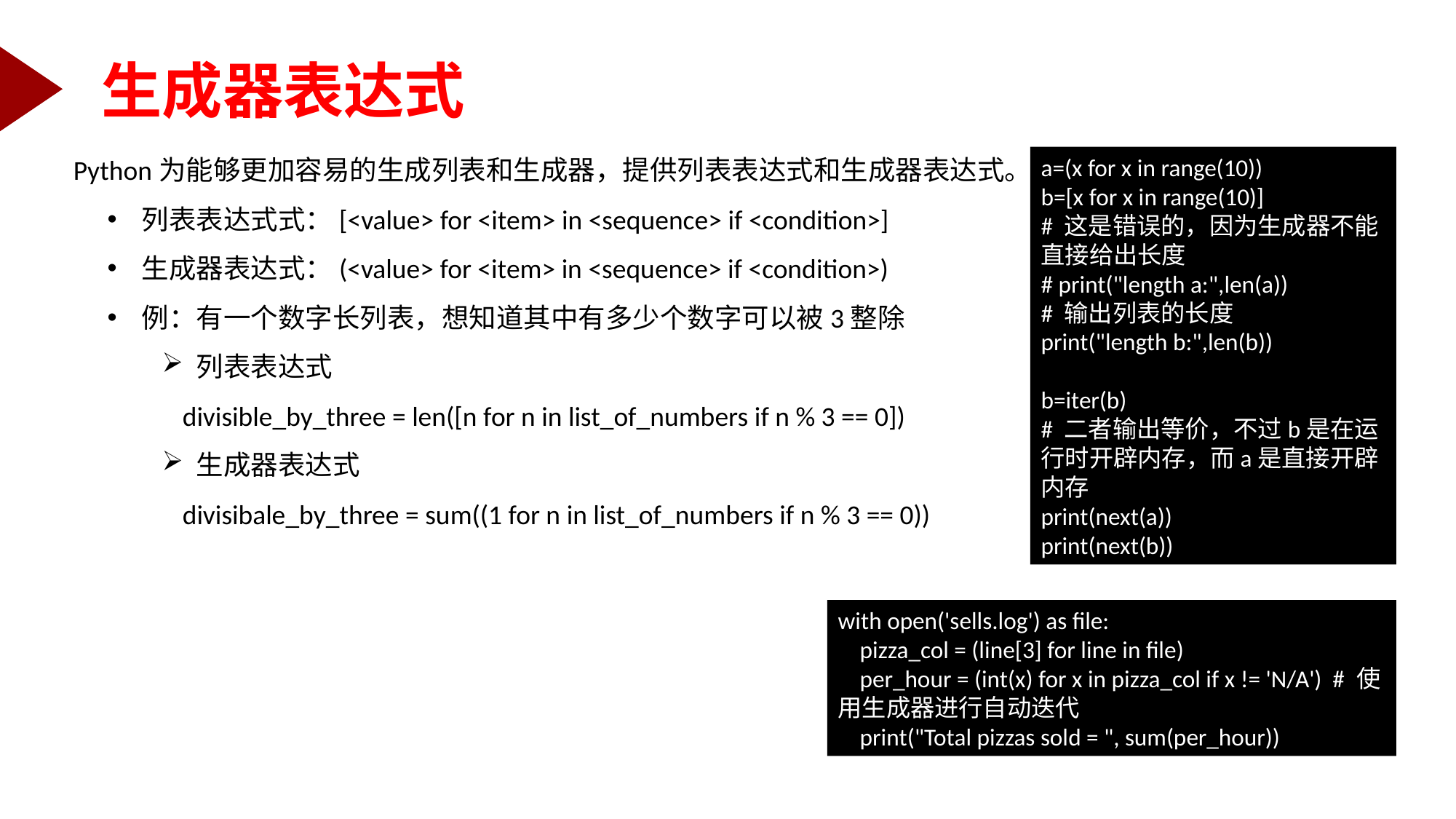

生成器表达式

Python为能够更加容易的生成列表和生成器，提供列表表达式和生成器表达式。
列表表达式式：[<value> for <item> in <sequence> if <condition>]
生成器表达式：(<value> for <item> in <sequence> if <condition>)
例：有一个数字长列表，想知道其中有多少个数字可以被3整除
列表表达式
divisible_by_three = len([n for n in list_of_numbers if n % 3 == 0])
生成器表达式
divisibale_by_three = sum((1 for n in list_of_numbers if n % 3 == 0))
a=(x for x in range(10))
b=[x for x in range(10)]
# 这是错误的，因为生成器不能直接给出长度
# print("length a:",len(a))
# 输出列表的长度
print("length b:",len(b))

b=iter(b)
# 二者输出等价，不过b是在运行时开辟内存，而a是直接开辟内存
print(next(a))
print(next(b))
with open('sells.log') as file:
    pizza_col = (line[3] for line in file)
    per_hour = (int(x) for x in pizza_col if x != 'N/A')  # 使用生成器进行自动迭代
    print("Total pizzas sold = ", sum(per_hour))